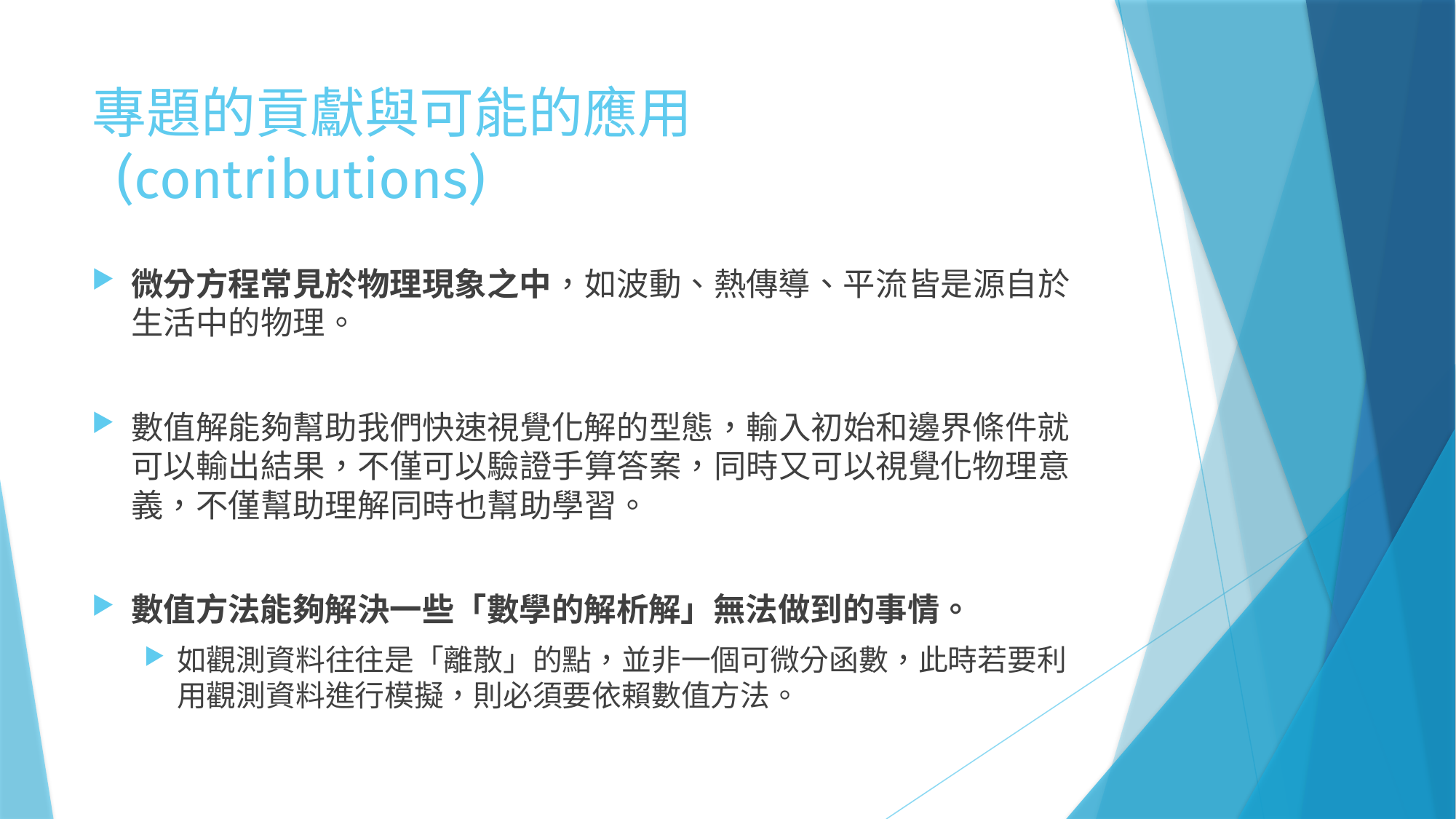

# 專題的貢獻與可能的應用 (contributions)
微分方程常見於物理現象之中，如波動、熱傳導、平流皆是源自於生活中的物理。

數值解能夠幫助我們快速視覺化解的型態，輸入初始和邊界條件就可以輸出結果，不僅可以驗證手算答案，同時又可以視覺化物理意義，不僅幫助理解同時也幫助學習。

數值方法能夠解決一些「數學的解析解」無法做到的事情。
如觀測資料往往是「離散」的點，並非一個可微分函數，此時若要利用觀測資料進行模擬，則必須要依賴數值方法。